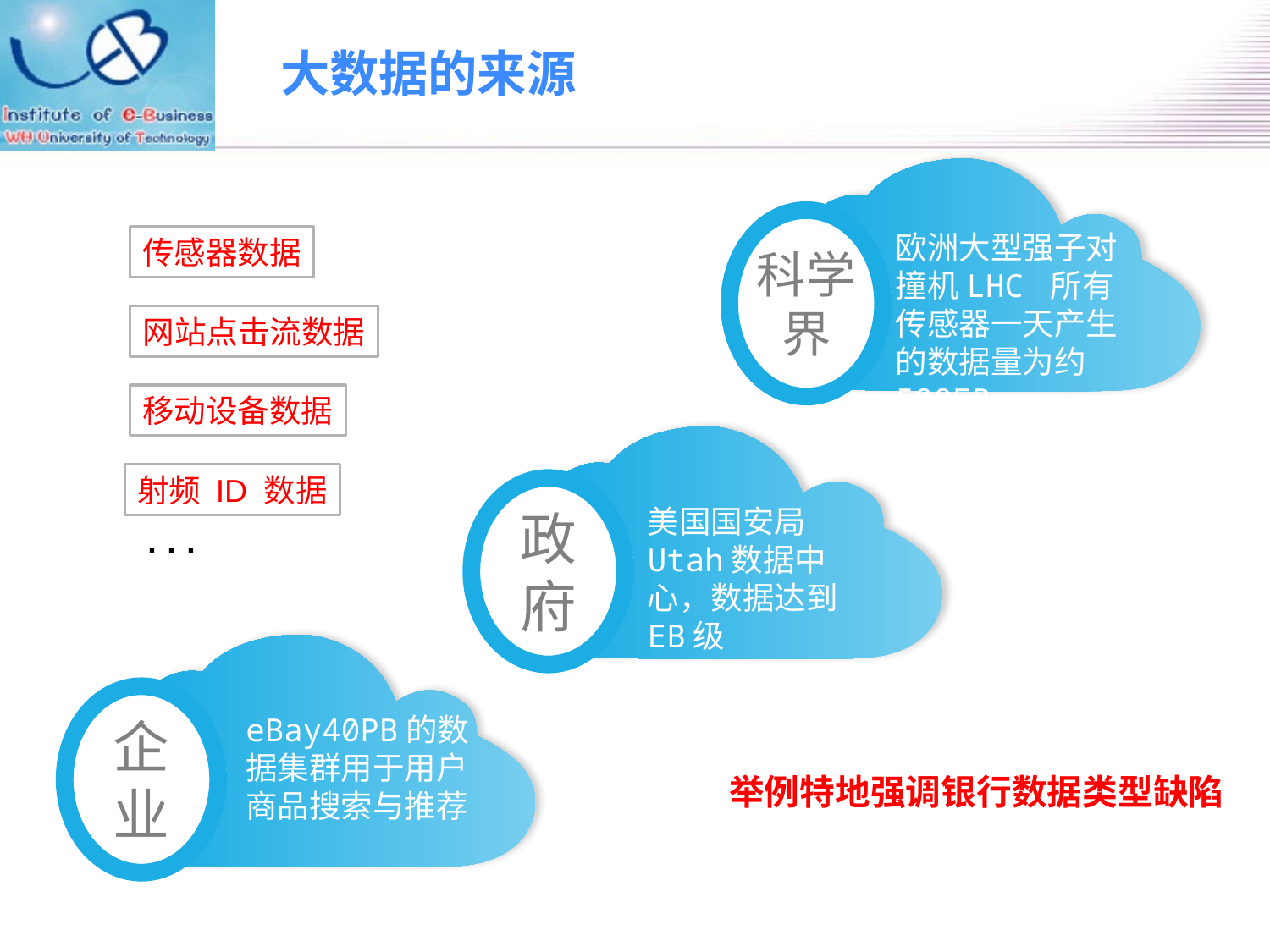

大数据的来源

科学界
欧洲大型强子对撞机LHC 所有传感器一天产生的数据量为约500EB

传感器数据
网站点击流数据
移动设备数据

政府
射频 ID 数据
美国国安局Utah数据中心，数据达到EB级

· · ·

企业
eBay40PB的数据集群用于用户商品搜索与推荐

举例特地强调银行数据类型缺陷